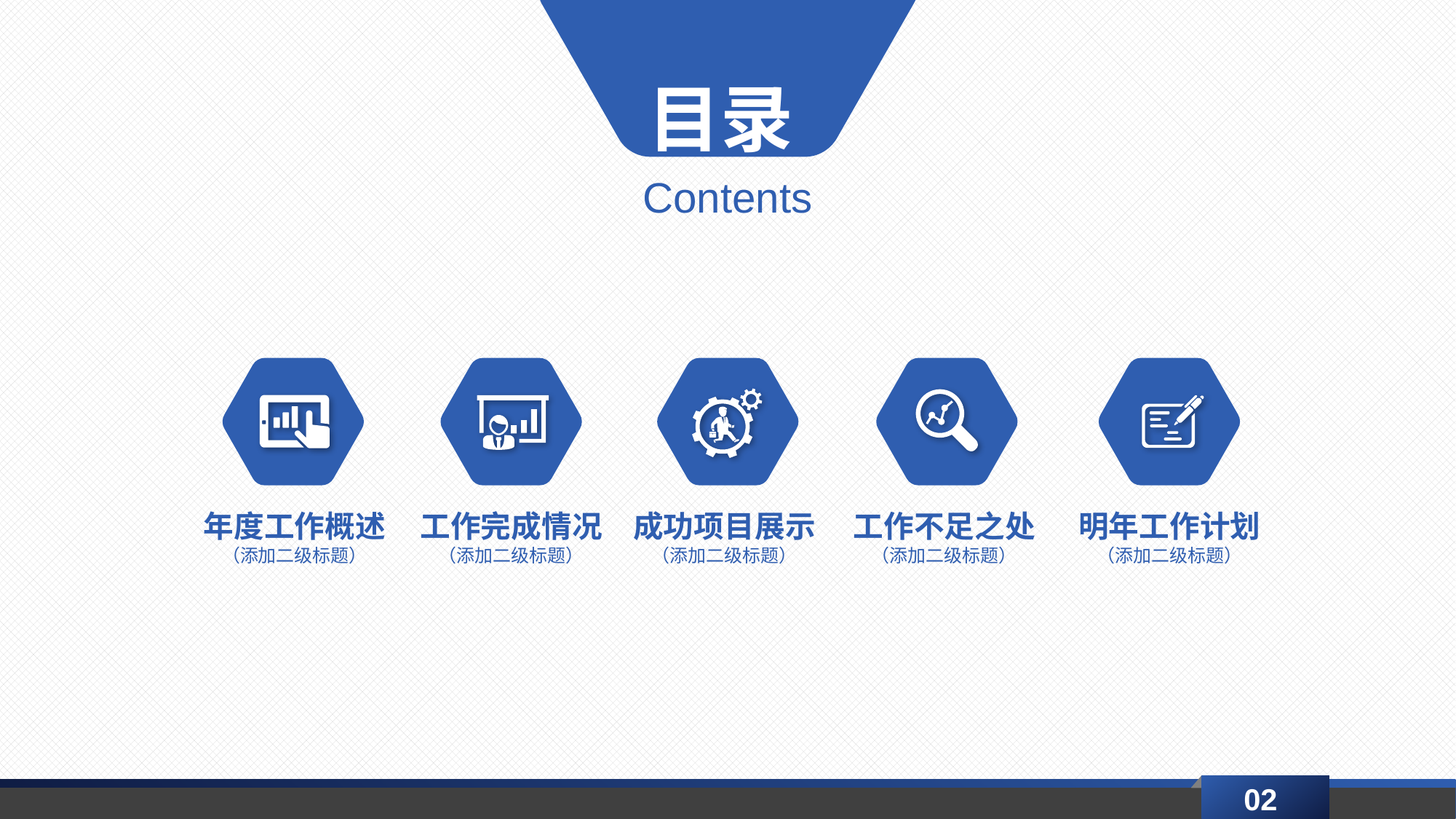

目录
Contents

年度工作概述
（添加二级标题）
工作完成情况
（添加二级标题）
成功项目展示
（添加二级标题）
工作不足之处
（添加二级标题）
明年工作计划
（添加二级标题）

02